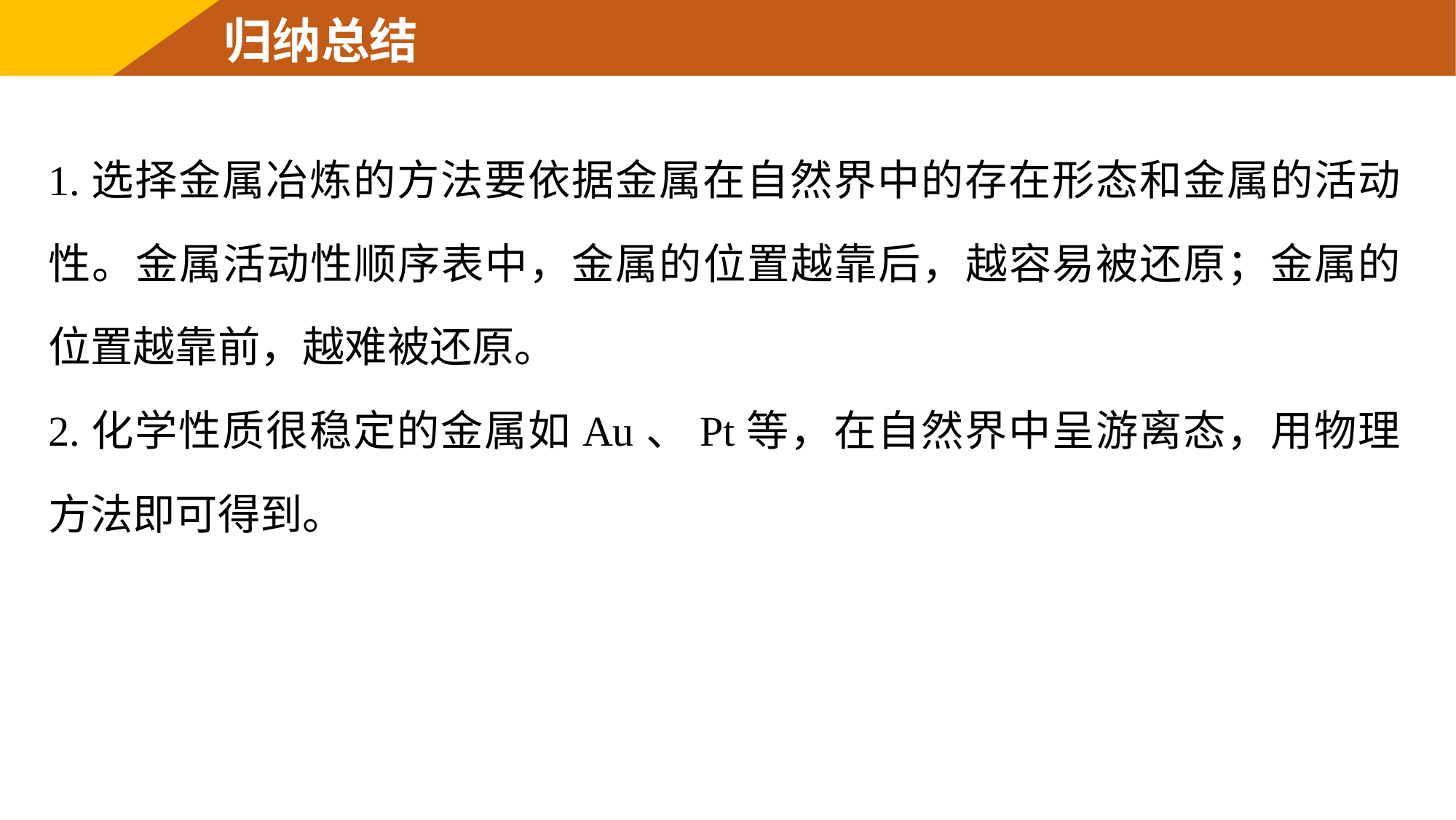

归纳总结
1.选择金属冶炼的方法要依据金属在自然界中的存在形态和金属的活动性。金属活动性顺序表中，金属的位置越靠后，越容易被还原；金属的位置越靠前，越难被还原。
2.化学性质很稳定的金属如Au、Pt等，在自然界中呈游离态，用物理方法即可得到。